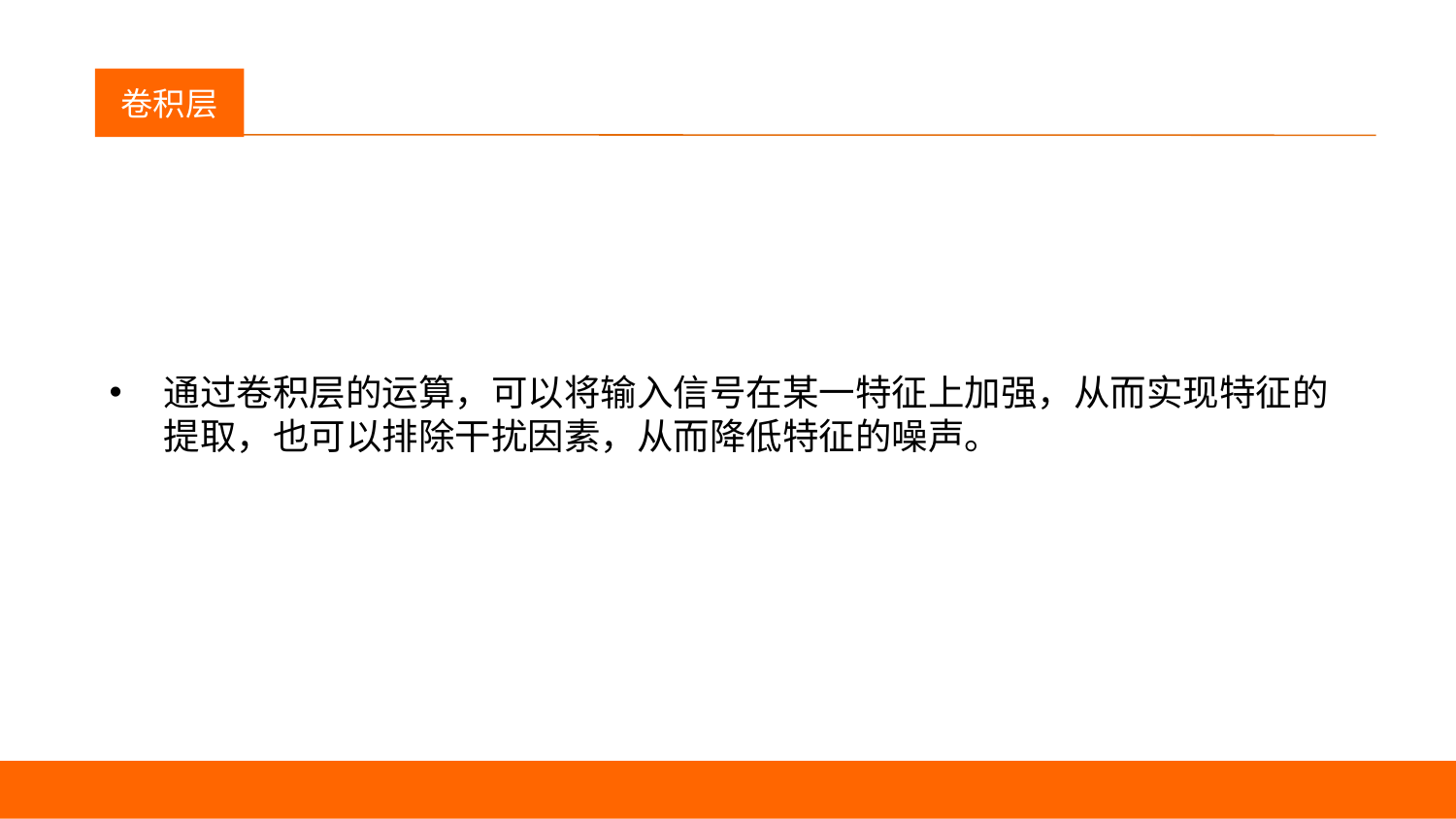

议程
卷积层

通过卷积层的运算，可以将输入信号在某一特征上加强，从而实现特征的提取，也可以排除干扰因素，从而降低特征的噪声。